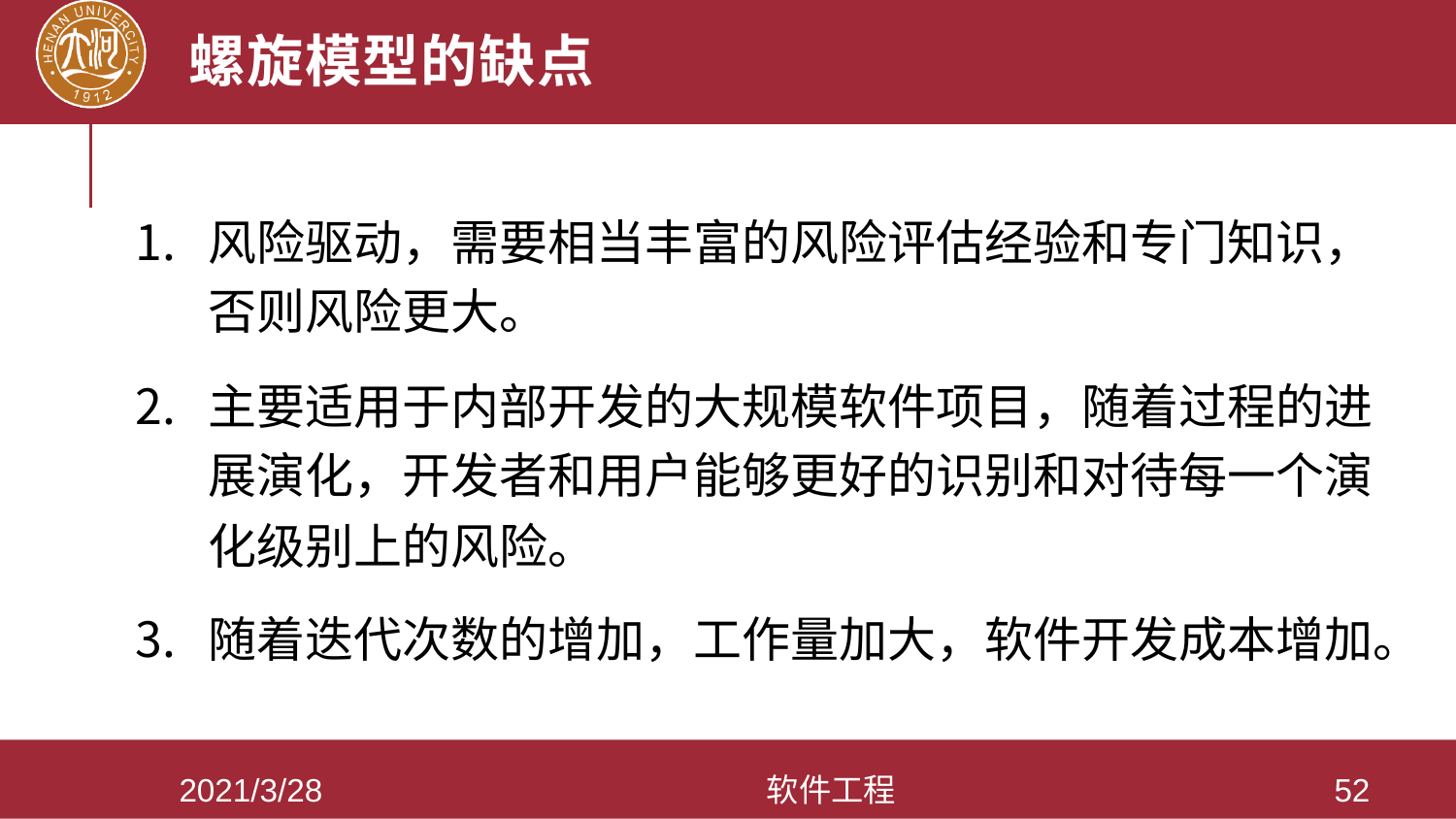

# 螺旋模型的缺点
风险驱动，需要相当丰富的风险评估经验和专门知识，否则风险更大。
主要适用于内部开发的大规模软件项目，随着过程的进展演化，开发者和用户能够更好的识别和对待每一个演化级别上的风险。
随着迭代次数的增加，工作量加大，软件开发成本增加。
2021/3/28
软件工程
52